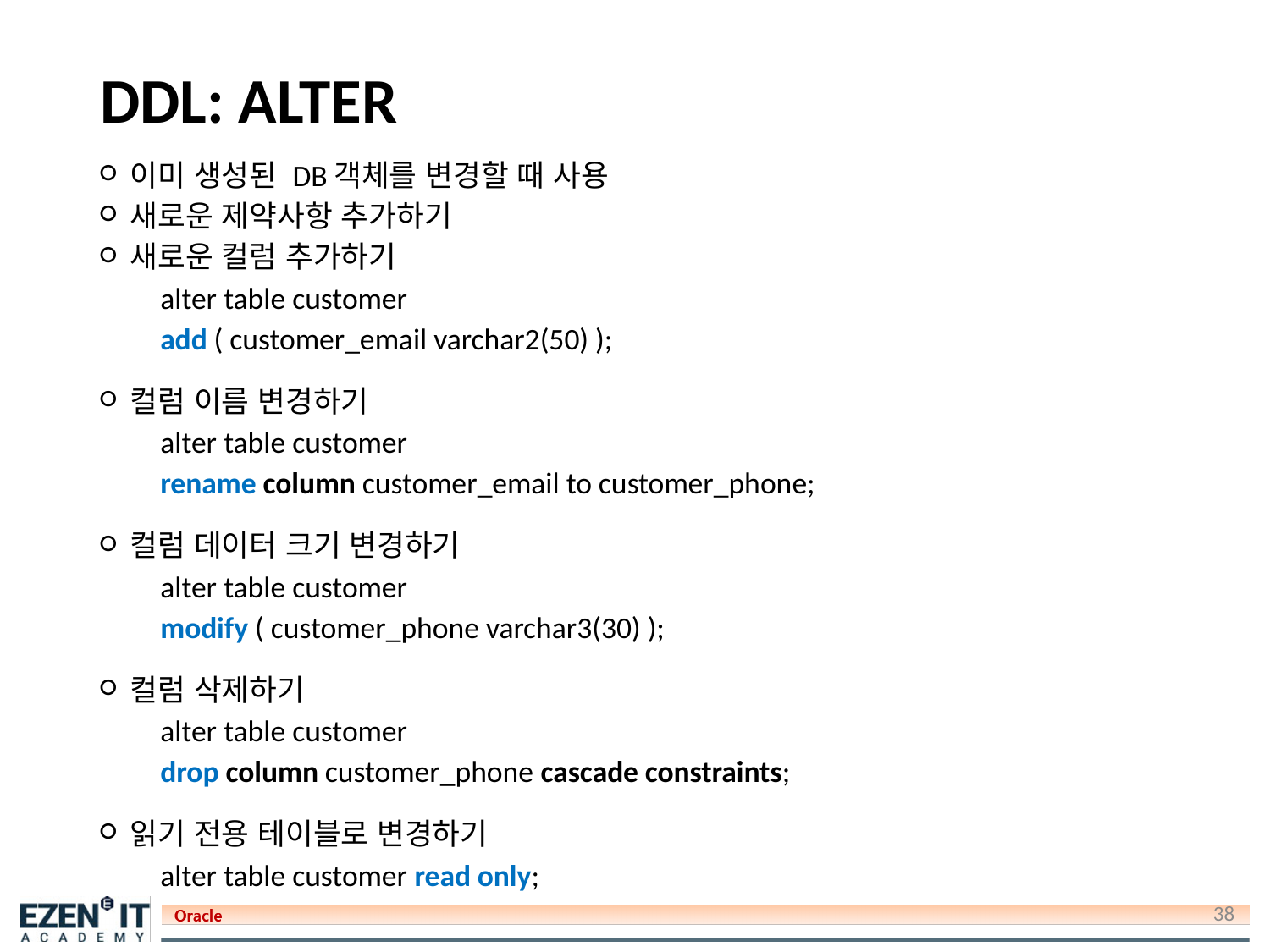

# DDL: ALTER
이미 생성된 DB객체를 변경할 때 사용
새로운 제약사항 추가하기
새로운 컬럼 추가하기
alter table customer
add ( customer_email varchar2(50) );
컬럼 이름 변경하기
alter table customer
rename column customer_email to customer_phone;
컬럼 데이터 크기 변경하기
alter table customer
modify ( customer_phone varchar3(30) );
컬럼 삭제하기
alter table customer
drop column customer_phone cascade constraints;
읽기 전용 테이블로 변경하기
alter table customer read only;
38